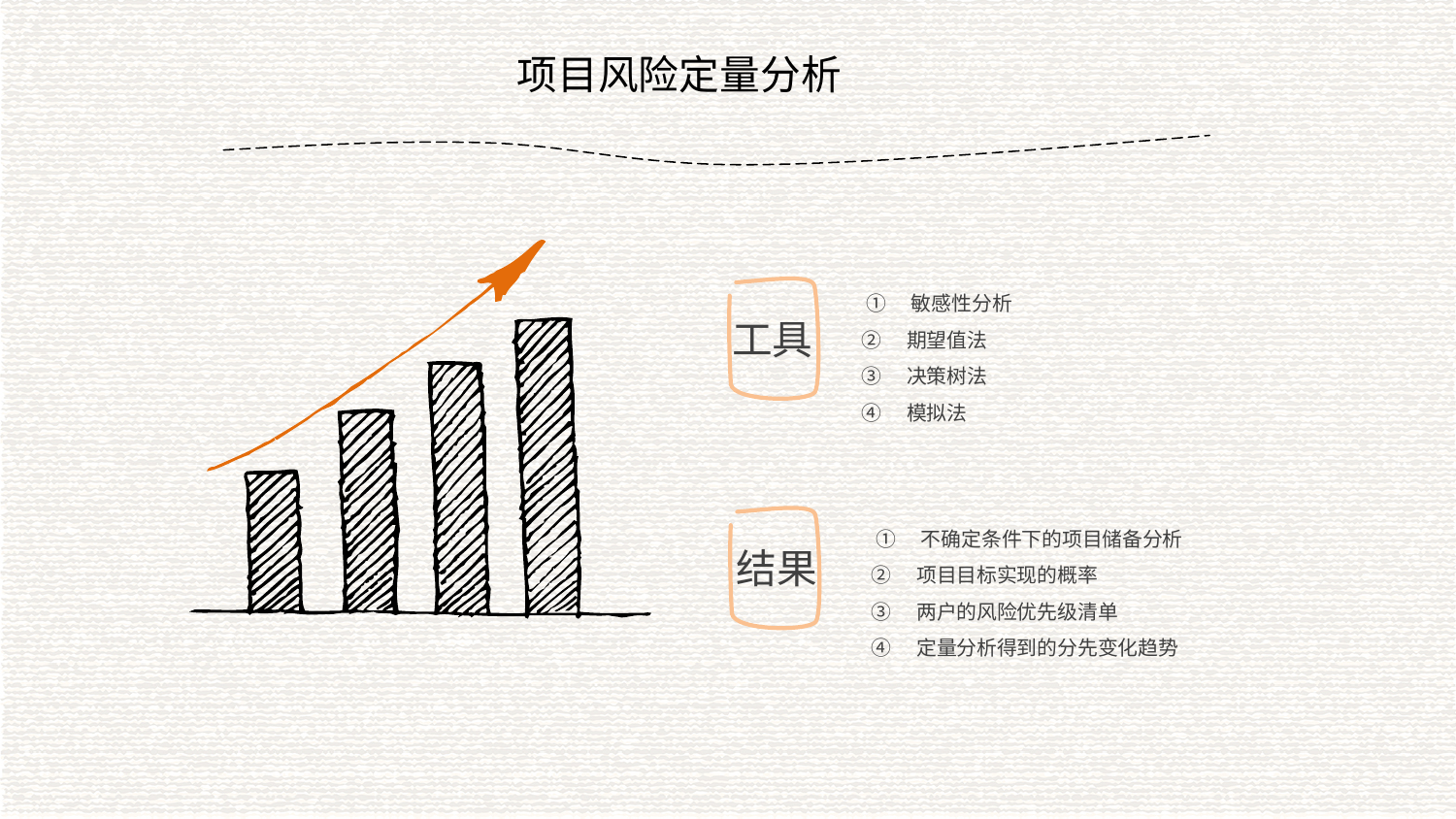

项目风险定量分析

 ①　敏感性分析
②　期望值法
③　决策树法
④　模拟法

工具
 ①　不确定条件下的项目储备分析
②　项目目标实现的概率
③　两户的风险优先级清单
④　定量分析得到的分先变化趋势

结果